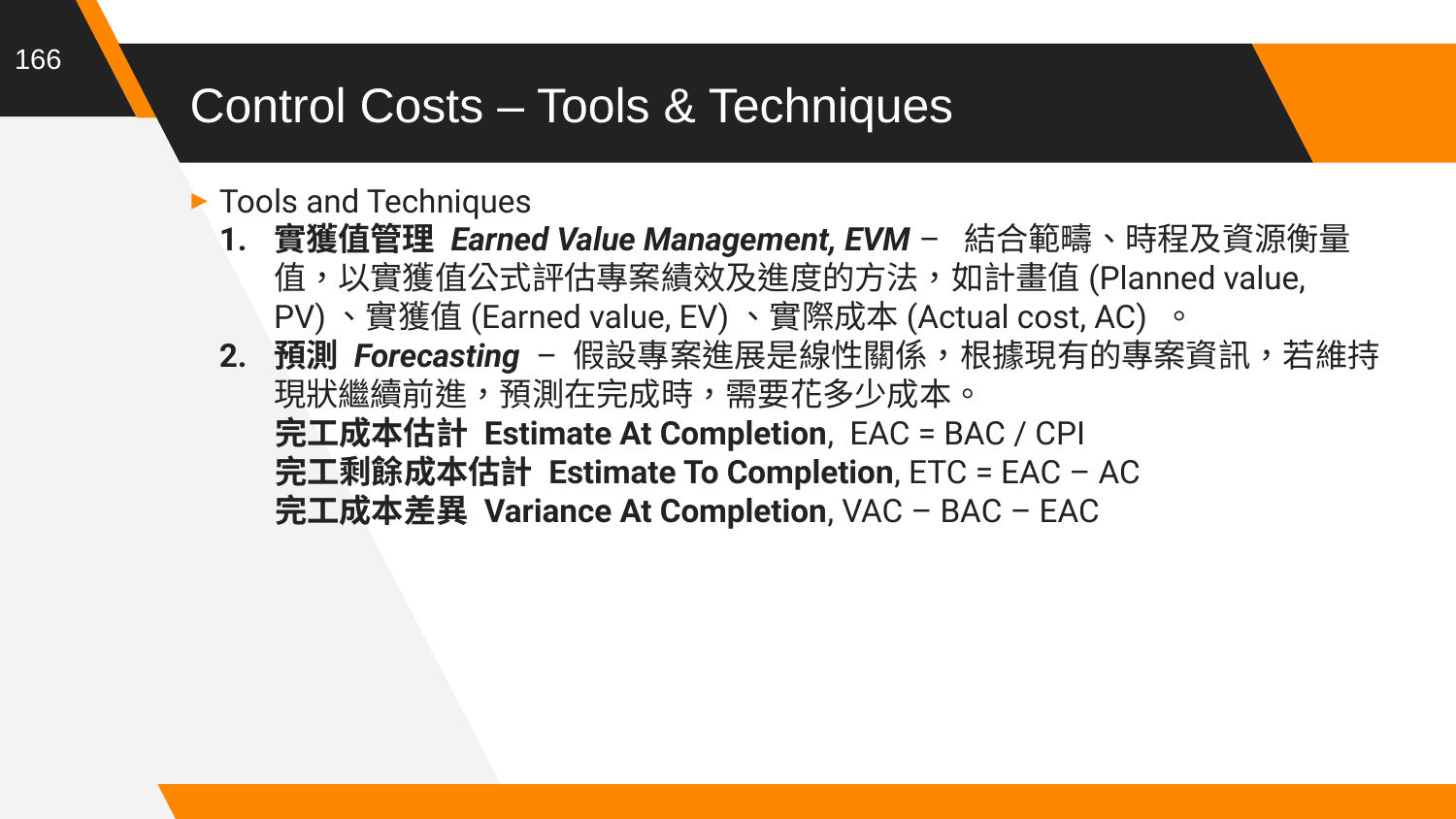

166
# Control Costs – Tools & Techniques
Tools and Techniques
實獲值管理 Earned Value Management, EVM –  結合範疇、時程及資源衡量值，以實獲值公式評估專案績效及進度的方法，如計畫值(Planned value, PV)、實獲值(Earned value, EV)、實際成本(Actual cost, AC) 。
預測 Forecasting  – 假設專案進展是線性關係，根據現有的專案資訊，若維持現狀繼續前進，預測在完成時，需要花多少成本。
完工成本估計 Estimate At Completion,  EAC = BAC / CPI
完工剩餘成本估計 Estimate To Completion, ETC = EAC – AC
完工成本差異 Variance At Completion, VAC – BAC – EAC